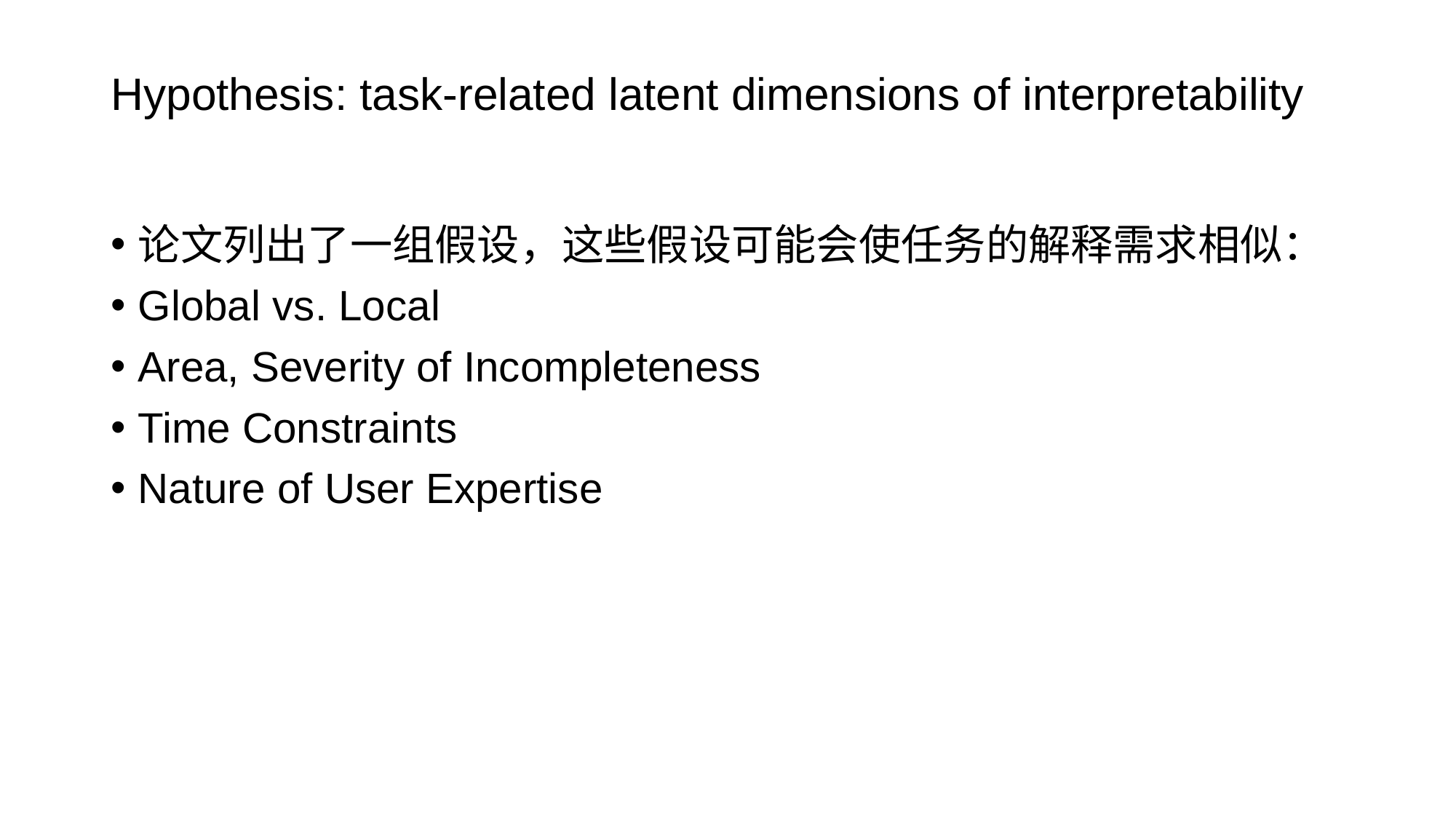

# Hypothesis: task-related latent dimensions of interpretability
论文列出了一组假设，这些假设可能会使任务的解释需求相似：
Global vs. Local
Area, Severity of Incompleteness
Time Constraints
Nature of User Expertise